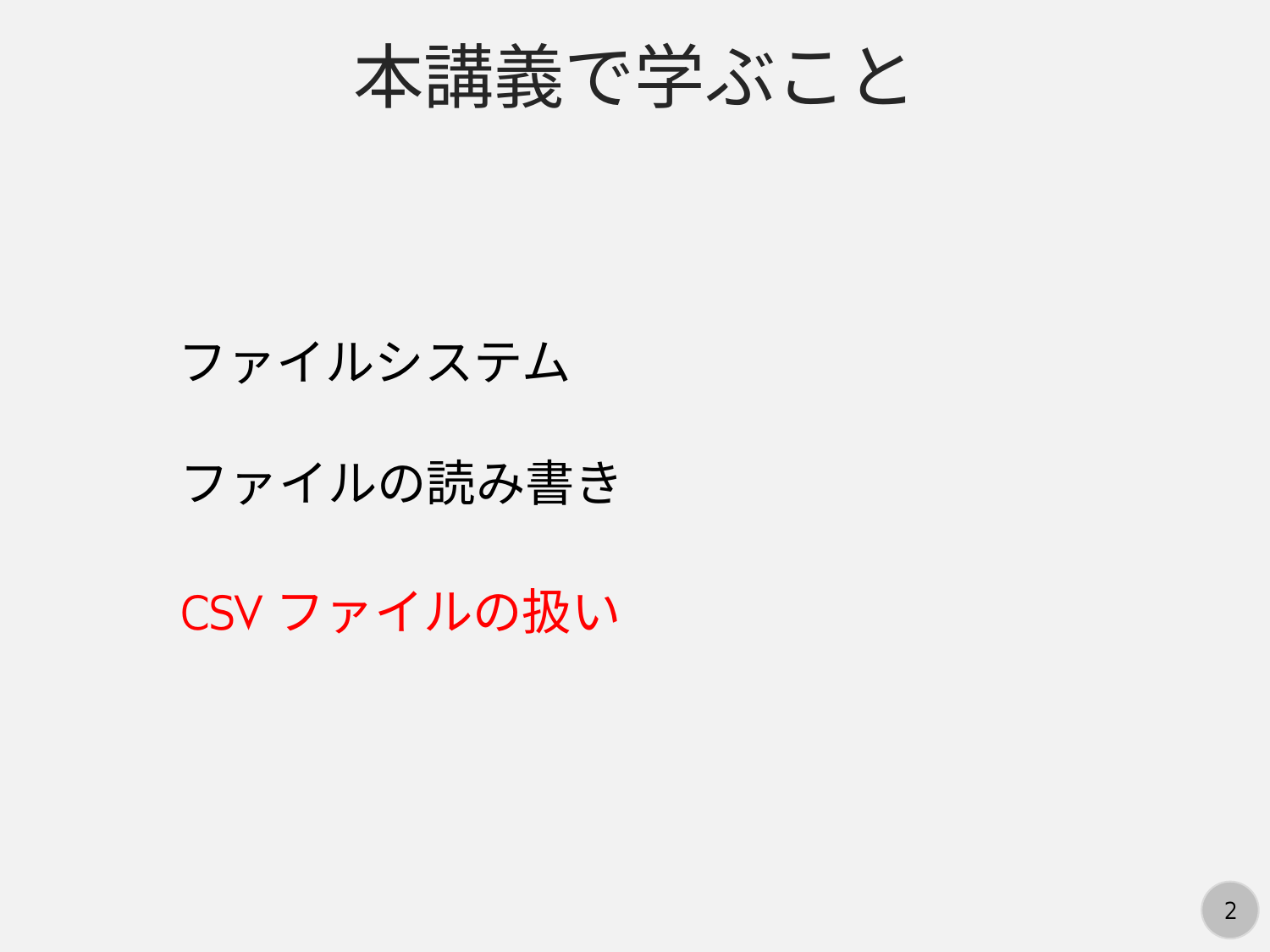

本講義で学ぶこと
ファイルシステム
ファイルの読み書き
CSVファイルの扱い